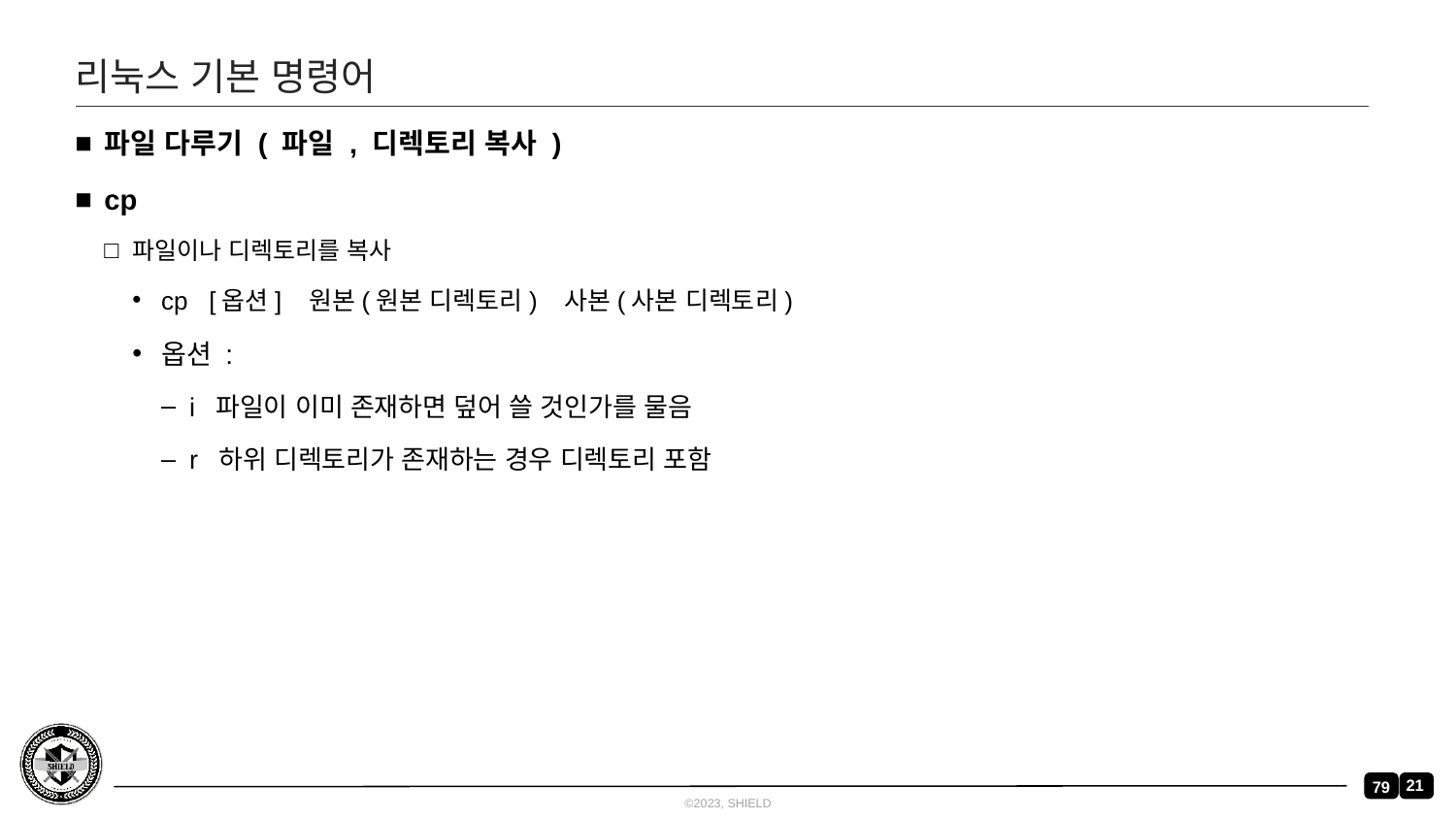

# 리눅스 기본 명령어
파일 다루기 ( 파일 , 디렉토리 복사 )
cp
파일이나 디렉토리를 복사
cp   [옵션]   원본(원본 디렉토리)   사본(사본 디렉토리)
옵션 :
i  파일이 이미 존재하면 덮어 쓸 것인가를 물음
r  하위 디렉토리가 존재하는 경우 디렉토리 포함